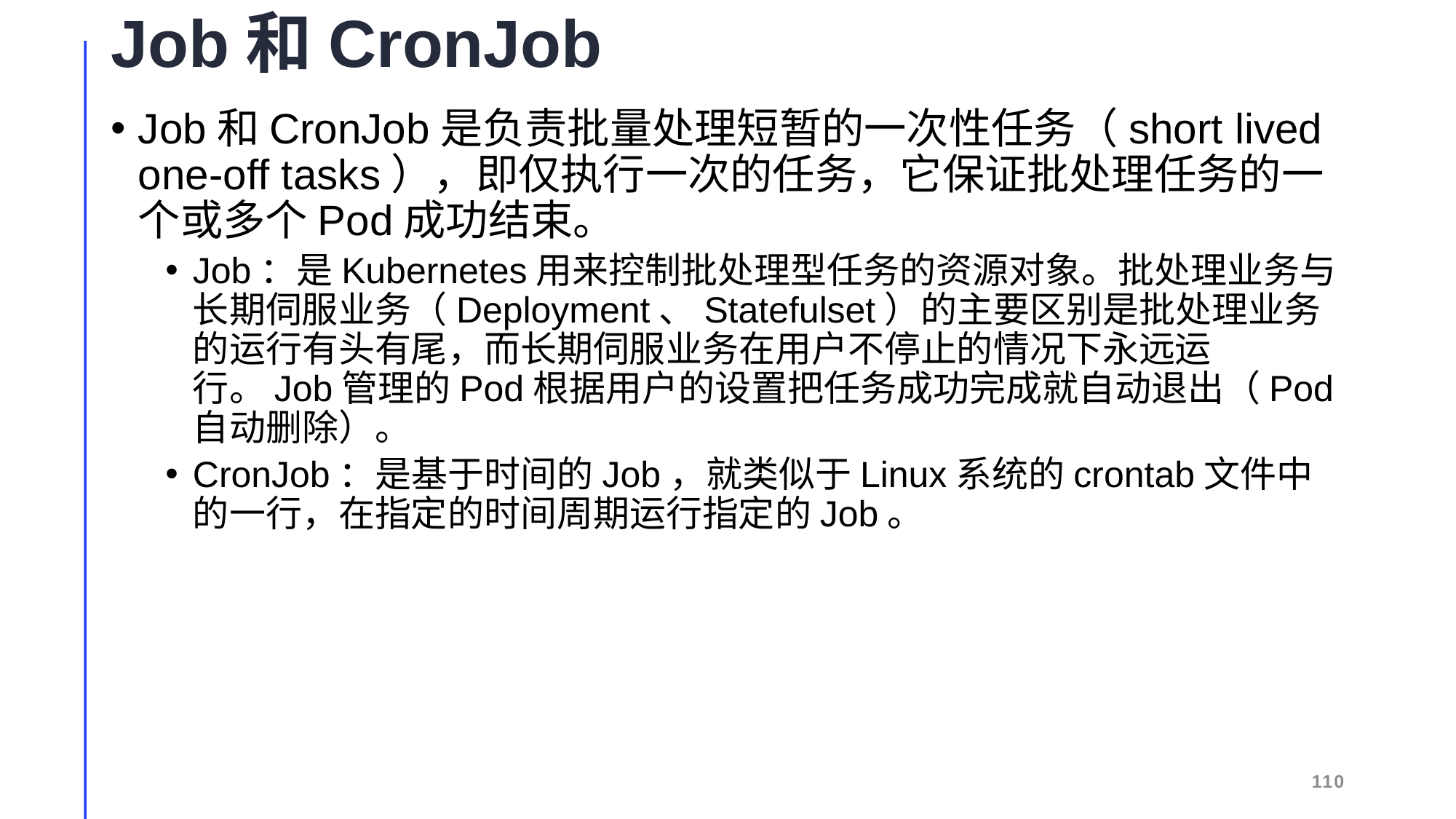

# Job和CronJob
Job和CronJob是负责批量处理短暂的一次性任务（short lived one-off tasks），即仅执行一次的任务，它保证批处理任务的一个或多个Pod成功结束。
Job：是Kubernetes用来控制批处理型任务的资源对象。批处理业务与长期伺服业务（Deployment、Statefulset）的主要区别是批处理业务的运行有头有尾，而长期伺服业务在用户不停止的情况下永远运行。Job管理的Pod根据用户的设置把任务成功完成就自动退出（Pod自动删除）。
CronJob：是基于时间的Job，就类似于Linux系统的crontab文件中的一行，在指定的时间周期运行指定的Job。
110